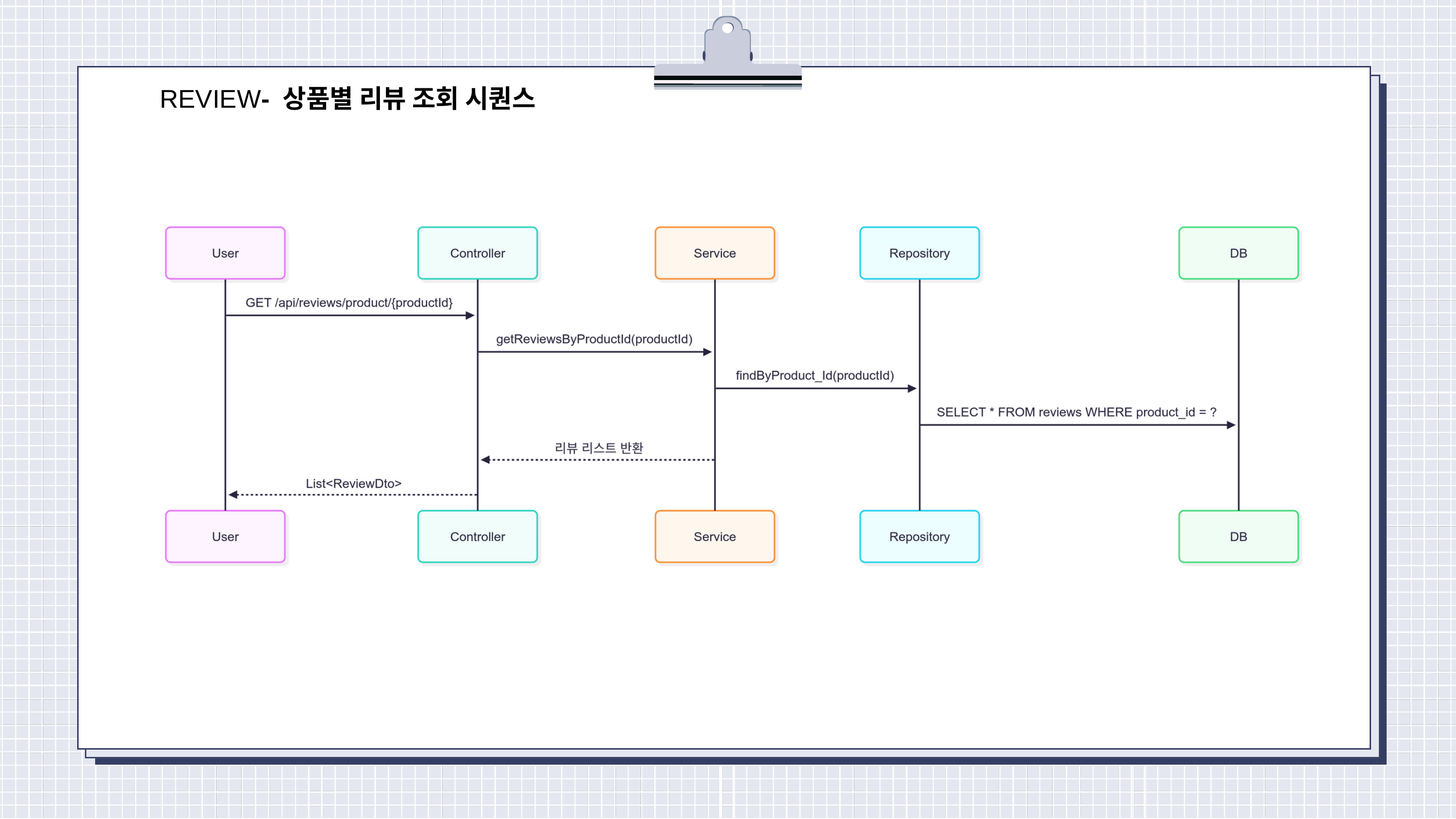

REVIEW- 상품별 리뷰 조회 시퀀스

진행 상황 요약